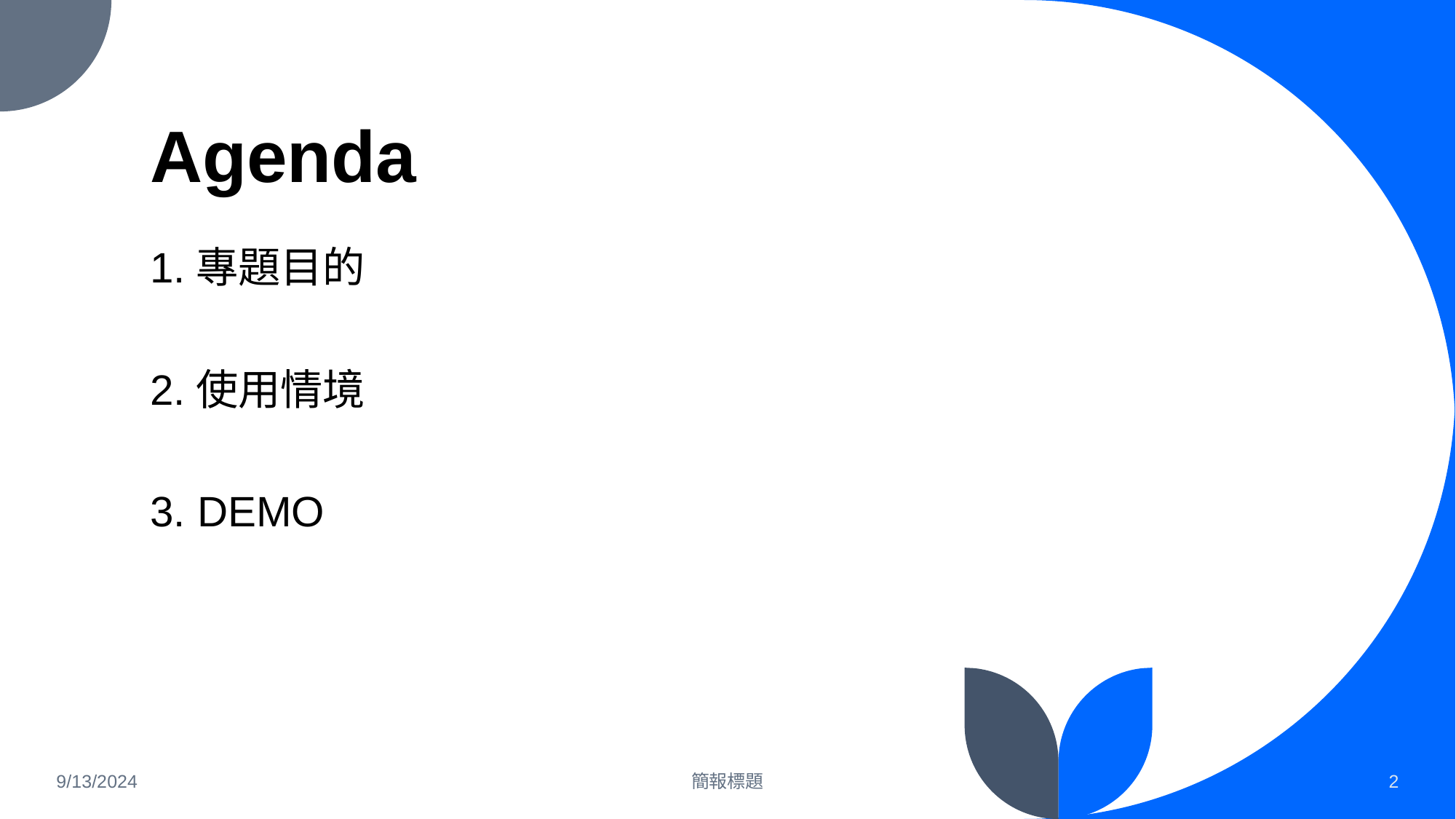

# Agenda
1.專題目的

2.使用情境

3. DEMO
9/13/2024
簡報標題
2